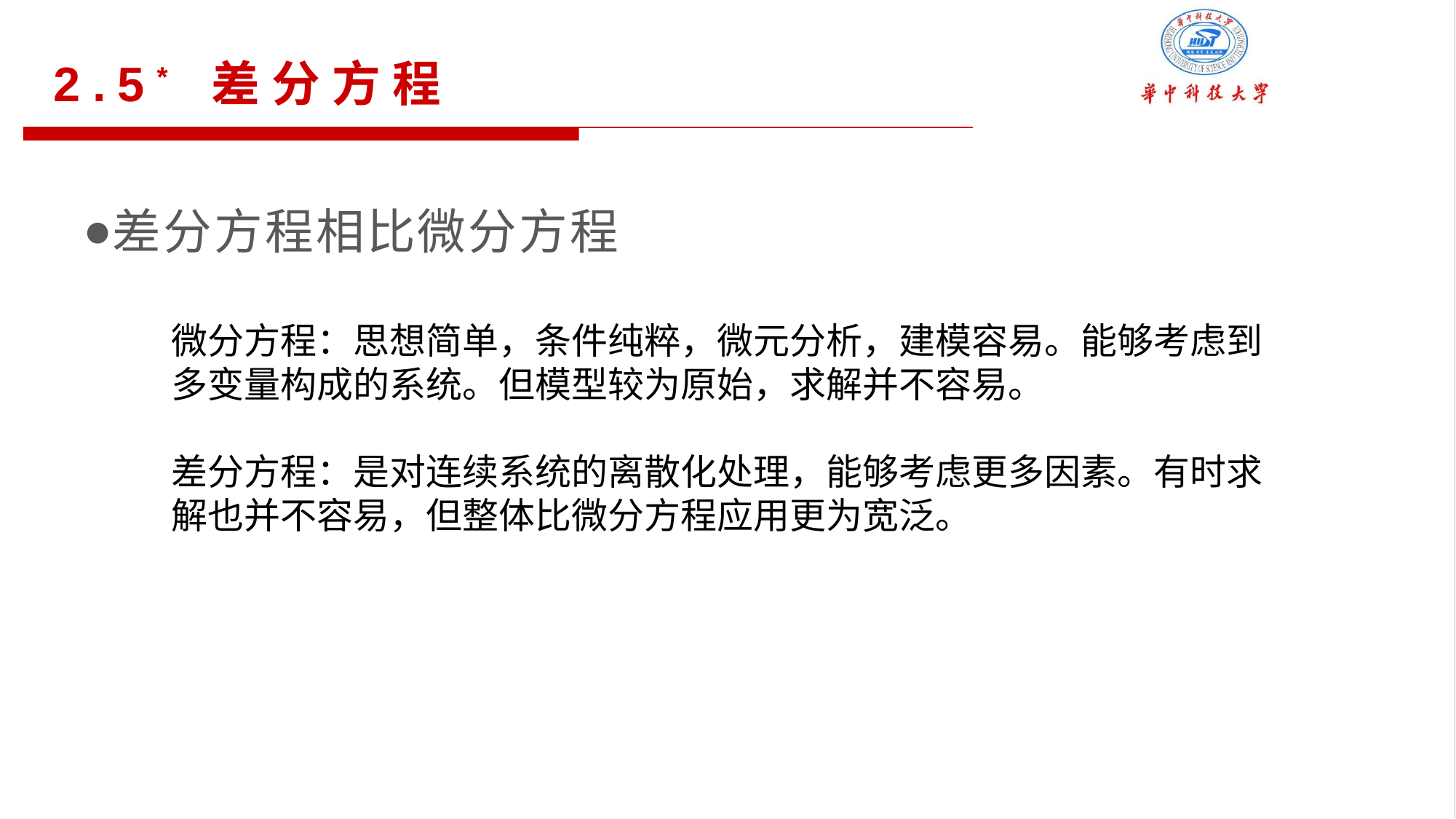

2.5* 差分方程

差分方程相比微分方程
微分方程：思想简单，条件纯粹，微元分析，建模容易。能够考虑到多变量构成的系统。但模型较为原始，求解并不容易。

差分方程：是对连续系统的离散化处理，能够考虑更多因素。有时求解也并不容易，但整体比微分方程应用更为宽泛。